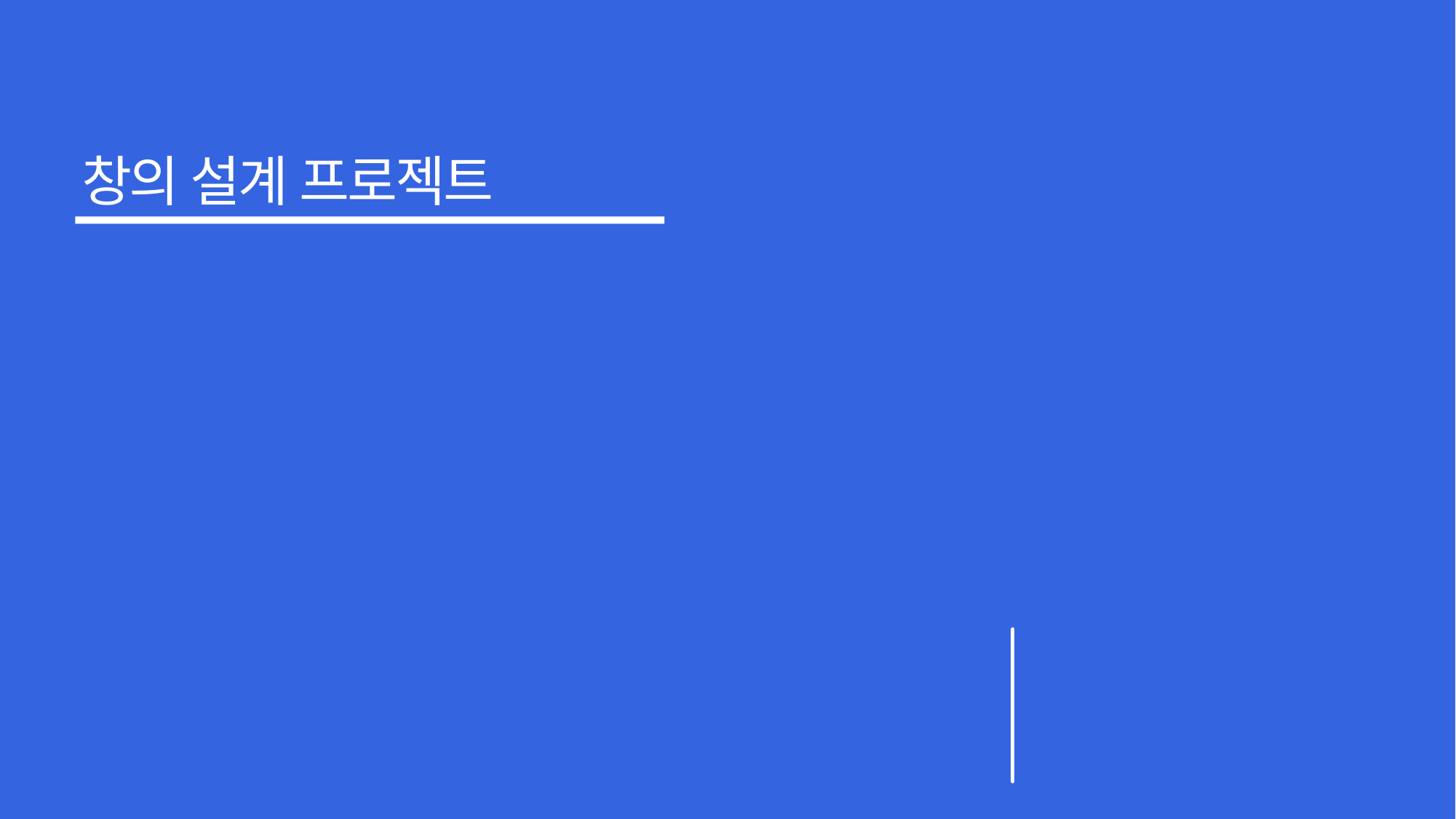

창의 설계 프로젝트

상세 설계 발표
Presenter : 안정환
Team : 건우 없는 건우 팀
Subject : 창의설계프로젝트
Members : 안정환, 정민수, 조시완